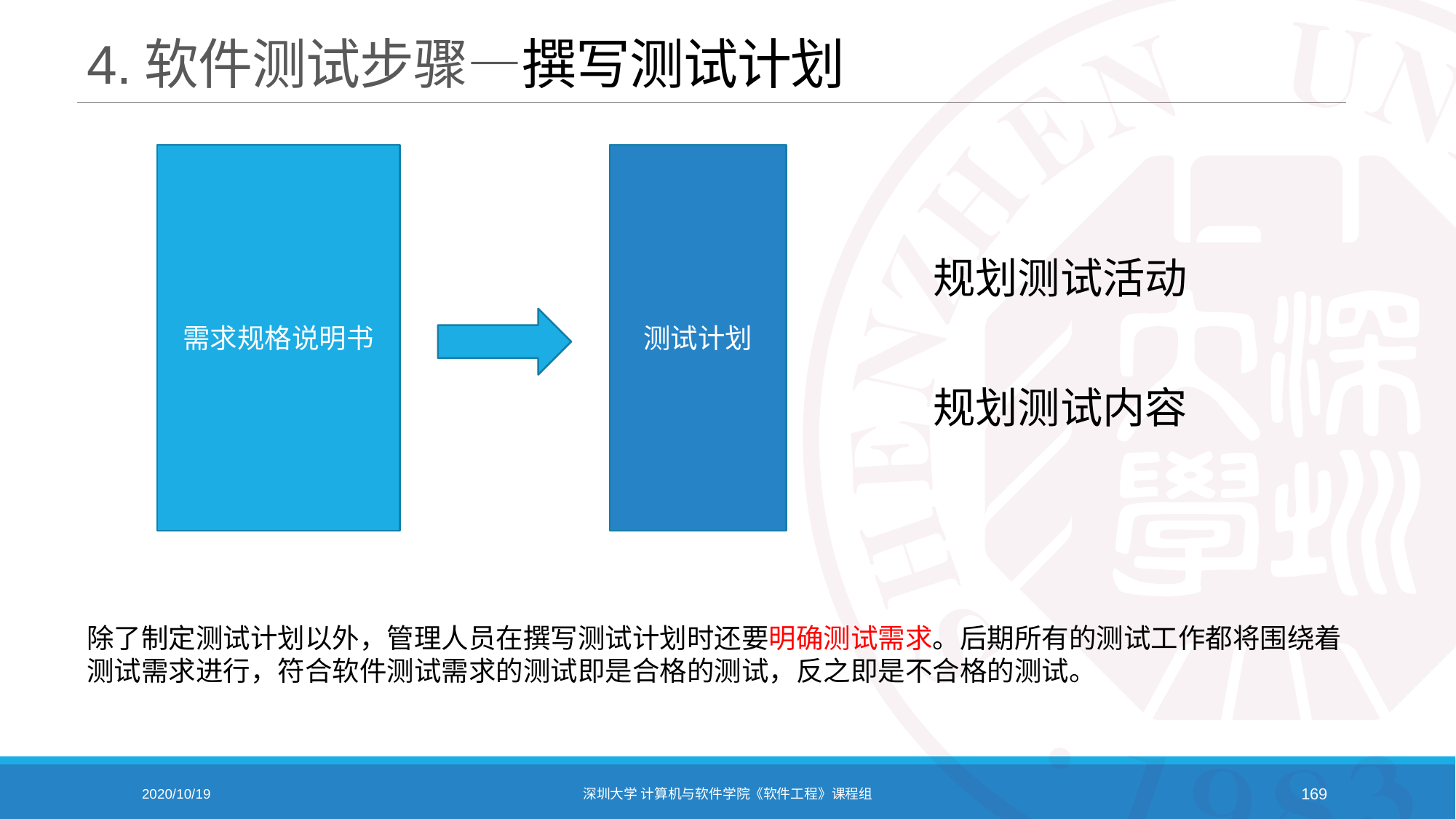

# 4.软件测试步骤—撰写测试计划
需求规格说明书
测试计划
规划测试活动

规划测试内容
除了制定测试计划以外，管理人员在撰写测试计划时还要明确测试需求。后期所有的测试工作都将围绕着测试需求进行，符合软件测试需求的测试即是合格的测试，反之即是不合格的测试。
2020/10/19
深圳大学 计算机与软件学院《软件工程》课程组
169